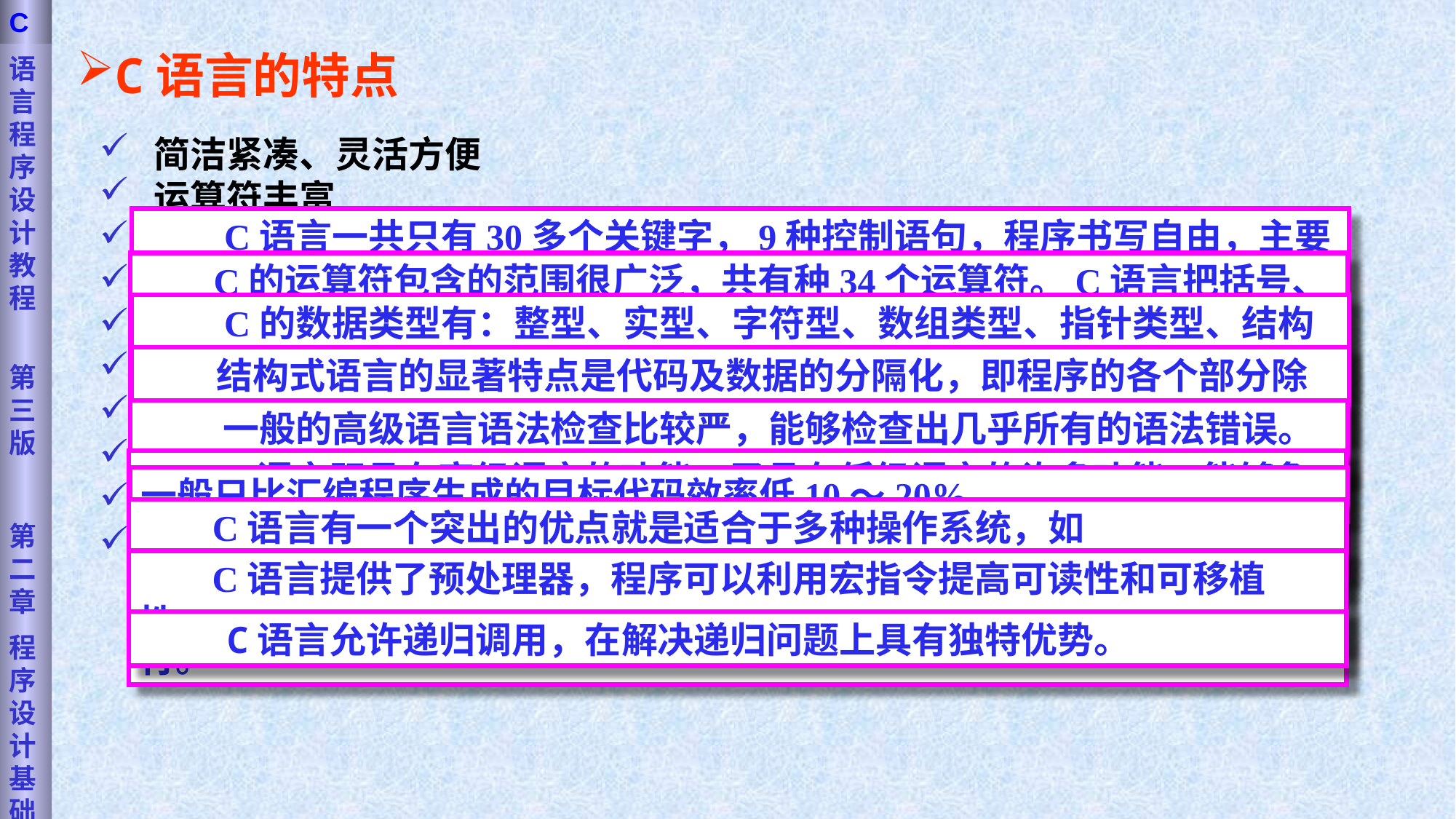

语言程序设计教程
第三版

第二章
程序设计基础
C
C语言的特点
简洁紧凑、灵活方便
运算符丰富
数据结构丰富
C是结构式语言
C语法限制不太严格、程序设计自由度大
C语言允许直接访问物理地址，可以直接对硬件进行操作
C语言程序生成代码质量高，程序执行效率高
C语言适用范围大，可移植性好
具有预处理功能
具有递归功能
         C语言一共只有30多个关键字，9种控制语句，程序书写自由，主要用小写字母表示。它把高级语言的基本结构和语句与低级语言的实用性结合起来。C语言可以象汇编语言一样对位、字节和地址进行操作，而这三者是计算机最基本的工作单元。
        C的运算符包含的范围很广泛，共有种34个运算符。C语言把括号、赋值、强制类型转换等都作为运算符处理。从而使C的运算类型极其丰富表达式类型多样化，灵活使用各种运算符可以实现在其它高级语言中难以实现的运算（具体见后面的章节）。
         C的数据类型有：整型、实型、字符型、数组类型、指针类型、结构体类型、联合体类型等。能用来实现各种复杂的数据类型的运算。并引入了指针概念，使程序效率更高。另外C语言具有强大的图形功能，支持多种显示器和驱动器。且计算功能、逻辑判断功能强大。
        结构式语言的显著特点是代码及数据的分隔化，即程序的各个部分除了必要的信息交流外彼此独立。这种结构化方式可使程序层次清晰，便于使用、维护以及调试。C语言是以函数形式提供给用户的，这些函数可方便的调用，并具有多种循环、条件语句控制程序流向，从而使程序完全结构化。
         一般的高级语言语法检查比较严，能够检查出几乎所有的语法错误。而C语言允许程序编写者有较大的自由度。
         C语言既具有高级语言的功能，又具有低级语言的许多功能，能够象汇编语言一样对位、字节和地址进行操作,而这三者是计算机最基本的工作单元，可以用来写系统软件。
一般只比汇编程序生成的目标代码效率低10～20%。
        C语言有一个突出的优点就是适合于多种操作系统，如DOS、WINDOWS、UNIX。也适用于多种机型，在一种计算机上编写的程序，无须修改或经过很少的修改，就可以在其它类型的计算机上运行。
        C语言提供了预处理器，程序可以利用宏指令提高可读性和可移植性。
    C语言允许递归调用，在解决递归问题上具有独特优势。